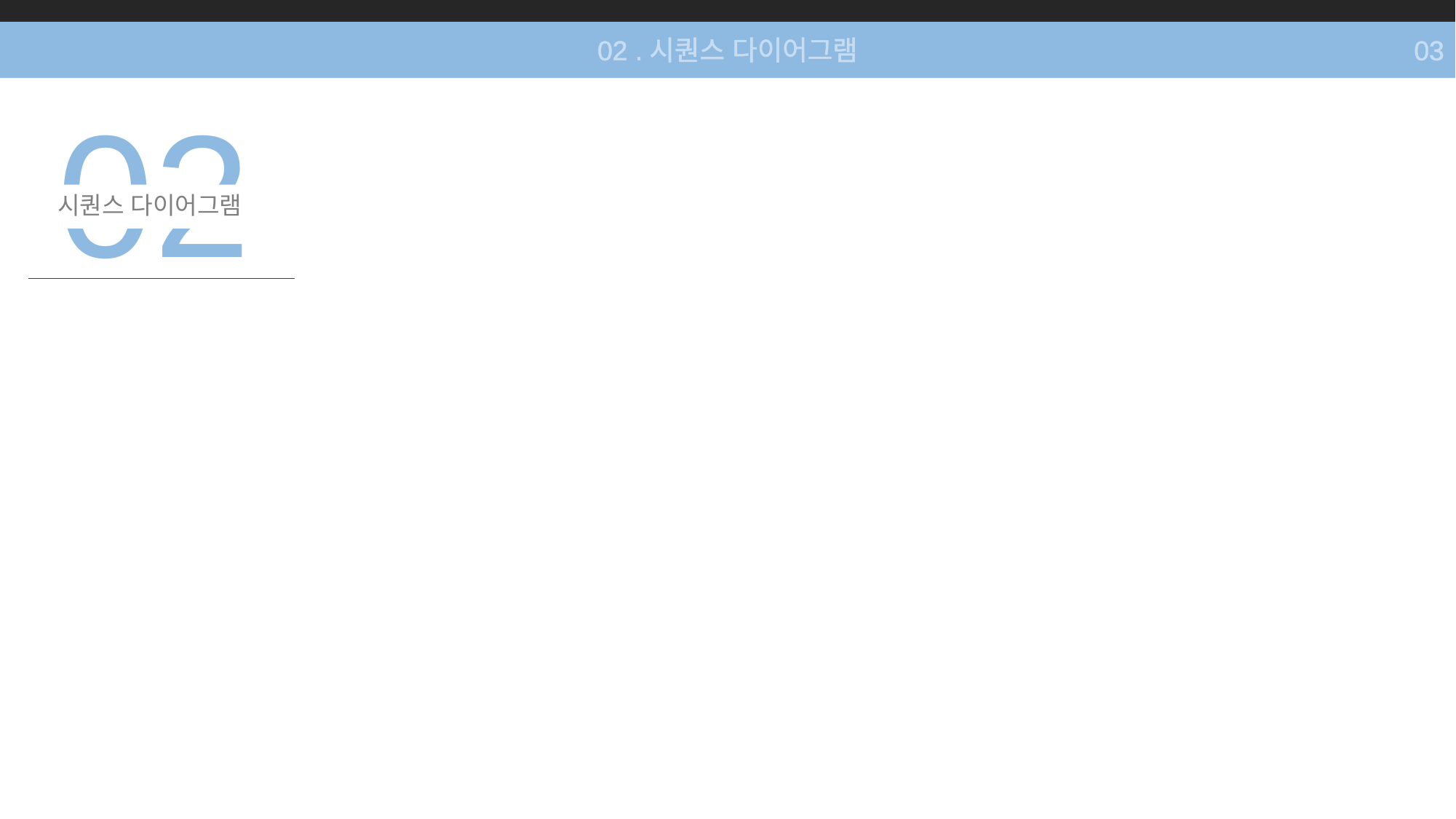

02 .시퀀스 다이어그램
03
02
시퀀스 다이어그램